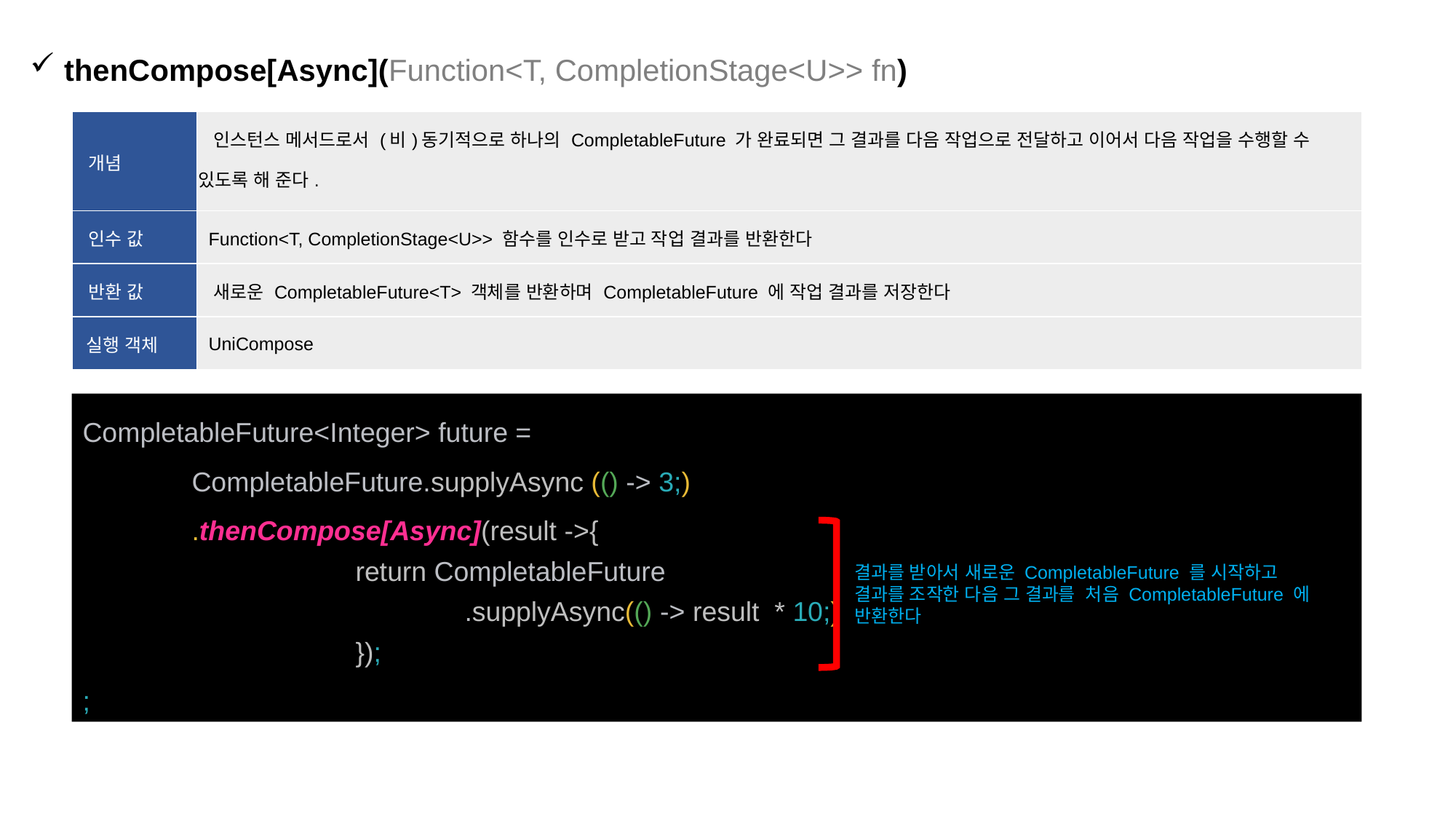

thenCompose[Async](Function<T, CompletionStage<U>> fn)
| 개념 | 인스턴스 메서드로서 (비)동기적으로 하나의 CompletableFuture 가 완료되면 그 결과를 다음 작업으로 전달하고 이어서 다음 작업을 수행할 수 있도록 해 준다. 이를 통해 여러 비동기 작업을 연속적으로 실행하고 조합할 수 있다. |
| --- | --- |
| 인수 값 | Function<T, CompletionStage<U>> 함수를 인수로 받고 작업 결과를 반환한다 |
| 반환 값 | 새로운 CompletableFuture<T> 객체를 반환하며 CompletableFuture 에 작업 결과를 저장한다 |
| 실행 객체 | UniCompose |
CompletableFuture<Integer> future =
	CompletableFuture.supplyAsync (() -> 3;)
	.thenCompose[Async](result ->{
  		return CompletableFuture
			.supplyAsync(() -> result  * 10;)
		});
;

결과를 받아서 새로운 CompletableFuture 를 시작하고 결과를 조작한 다음 그 결과를  처음 CompletableFuture 에 반환한다